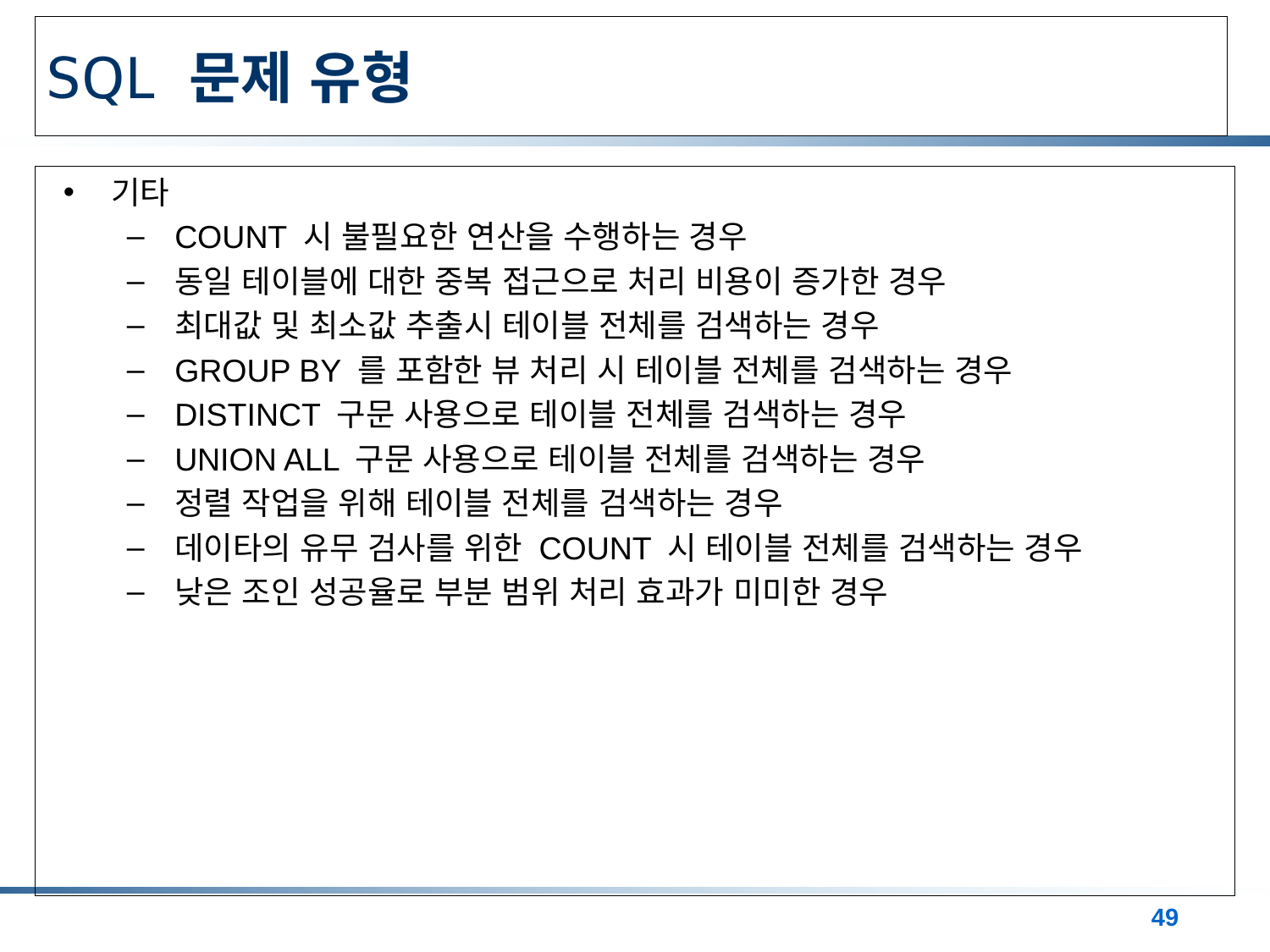

# SQL 문제 유형
기타
COUNT 시 불필요한 연산을 수행하는 경우
동일 테이블에 대한 중복 접근으로 처리 비용이 증가한 경우
최대값 및 최소값 추출시 테이블 전체를 검색하는 경우
GROUP BY 를 포함한 뷰 처리 시 테이블 전체를 검색하는 경우
DISTINCT 구문 사용으로 테이블 전체를 검색하는 경우
UNION ALL 구문 사용으로 테이블 전체를 검색하는 경우
정렬 작업을 위해 테이블 전체를 검색하는 경우
데이타의 유무 검사를 위한 COUNT 시 테이블 전체를 검색하는 경우
낮은 조인 성공율로 부분 범위 처리 효과가 미미한 경우